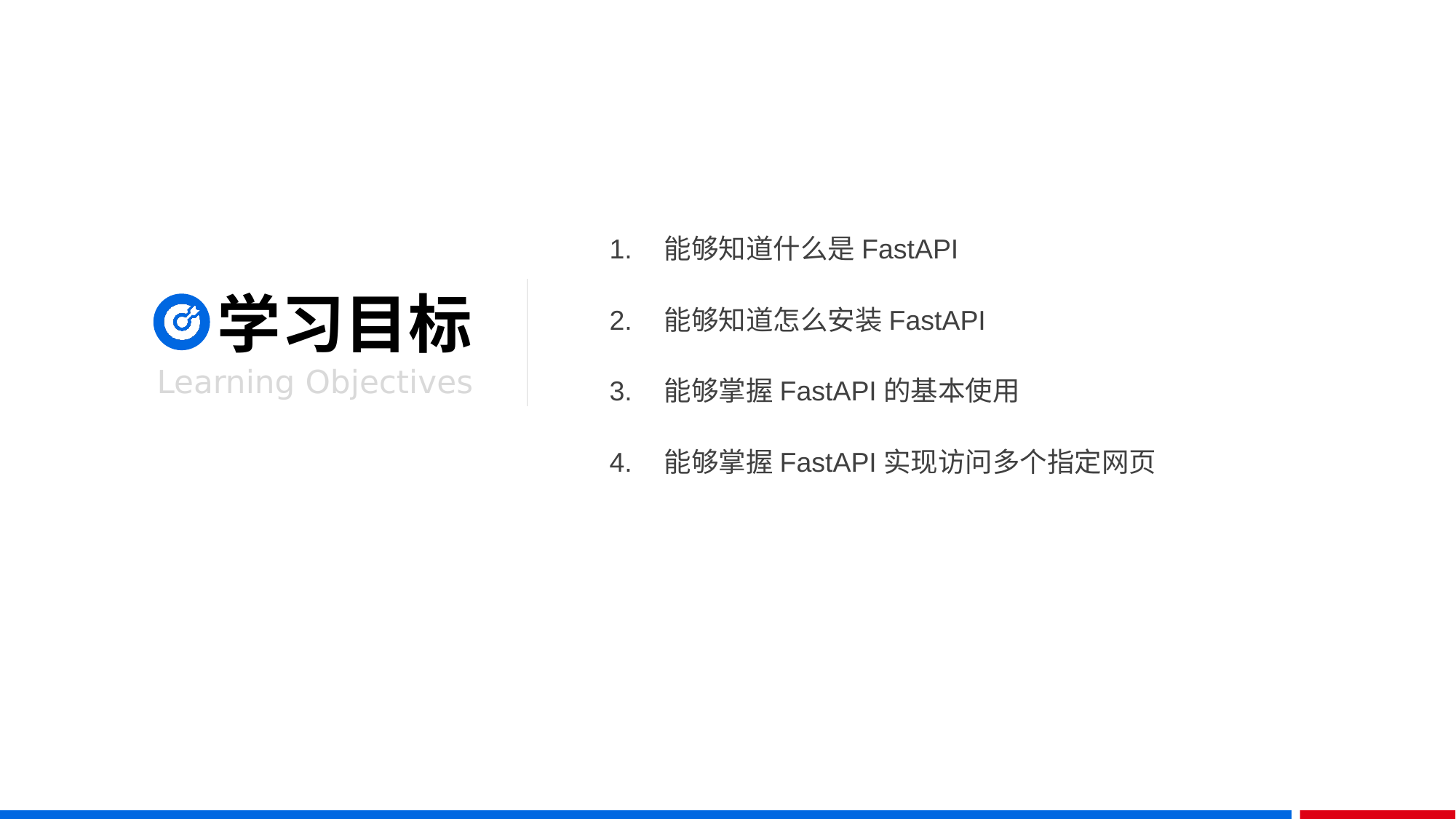

能够知道什么是FastAPI
能够知道怎么安装FastAPI
能够掌握FastAPI的基本使用
能够掌握FastAPI实现访问多个指定网页